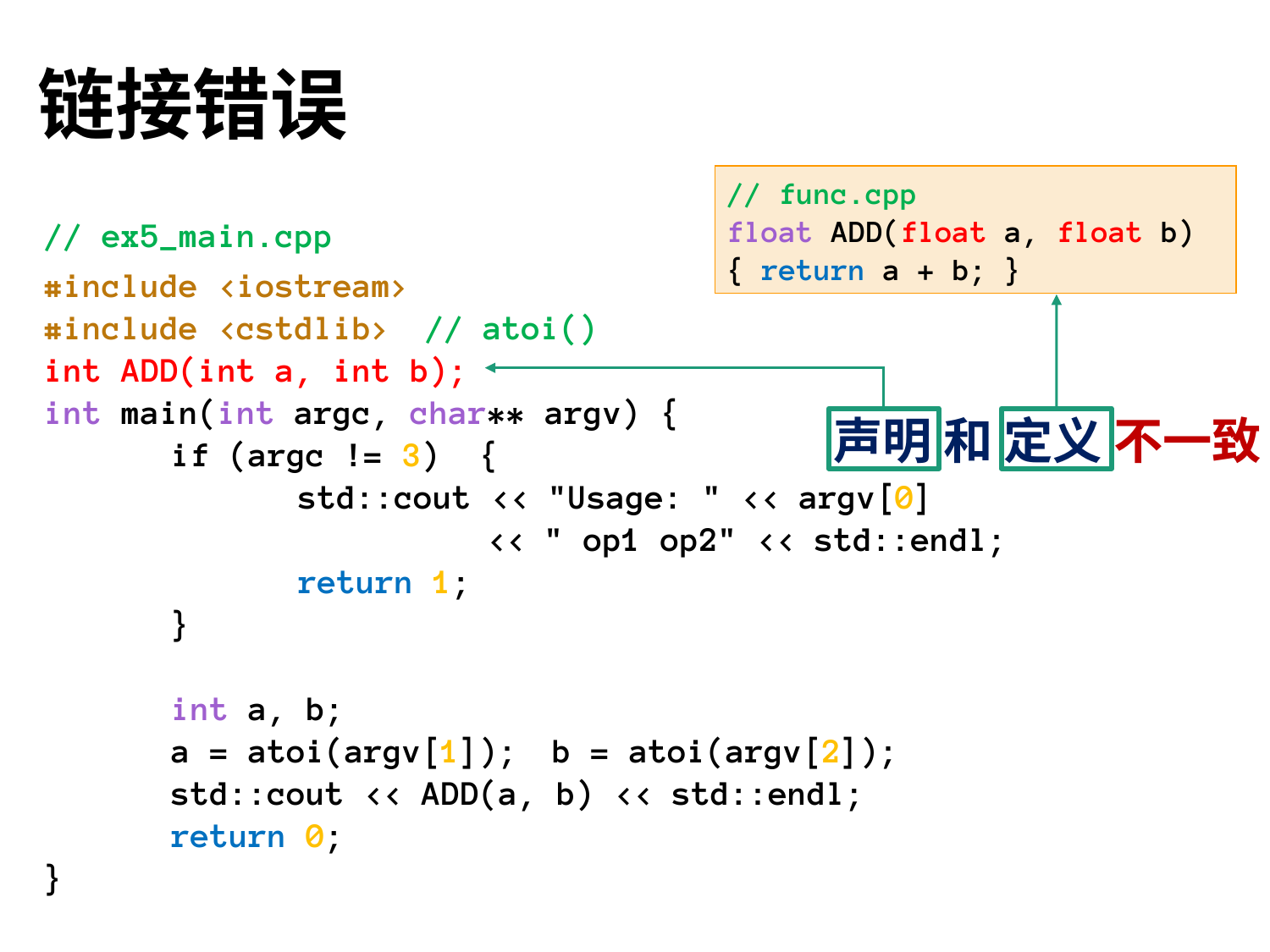

# 链接错误
// func.cpp
float ADD(float a, float b)
{ return a + b; }
// ex5_main.cpp
#include <iostream>
#include <cstdlib> 	// atoi()
int ADD(int a, int b);
int main(int argc, char** argv) {
	if (argc != 3)  {
		std::cout << "Usage: " << argv[0]
                       << " op1 op2" << std::endl;
		return 1;
	}

	int a, b;
	a = atoi(argv[1]); 	b = atoi(argv[2]);
	std::cout << ADD(a, b) << std::endl;
	return 0;
}
声明 和 定义 不一致

15